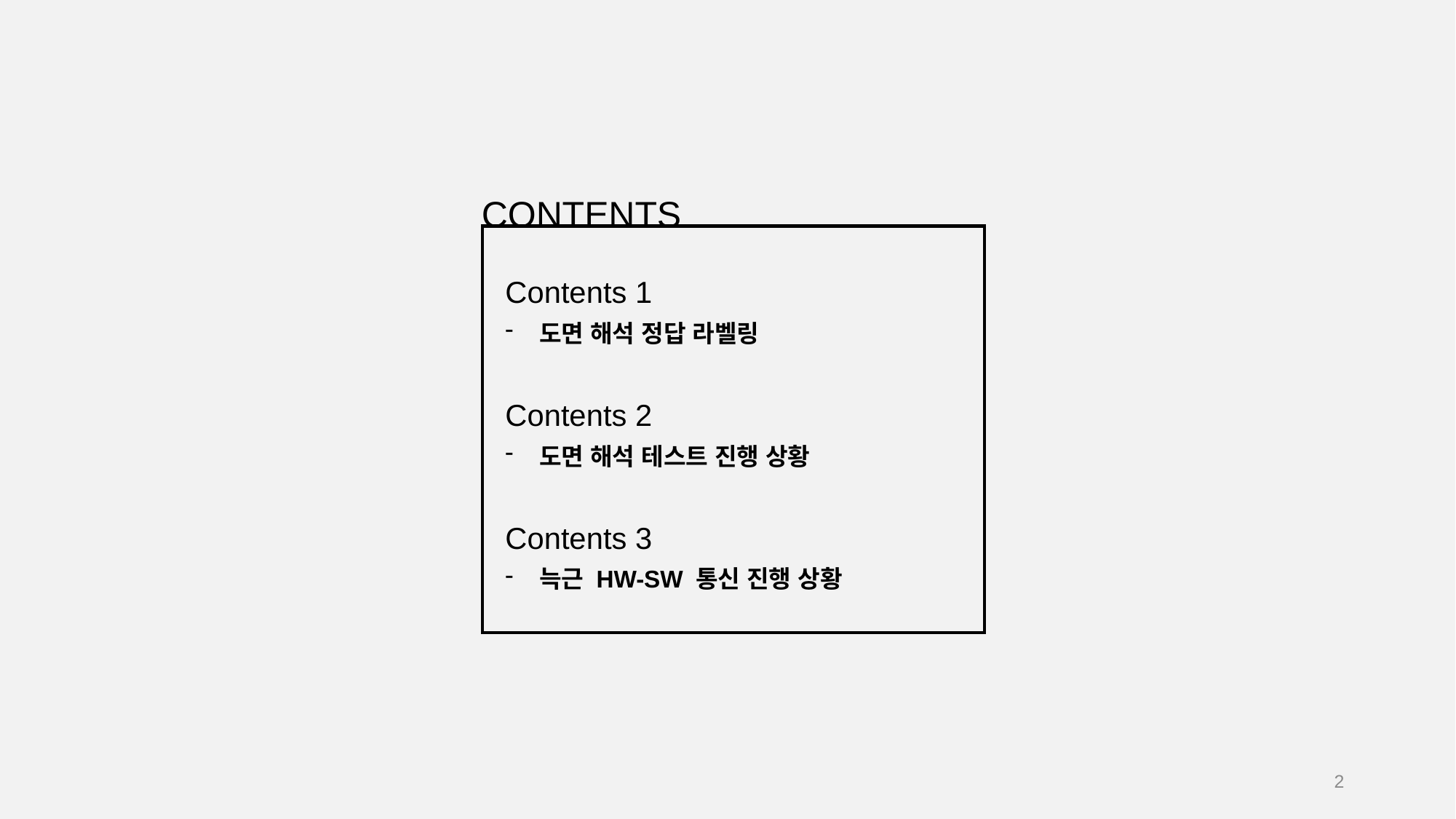

CONTENTS

Contents 1
도면 해석 정답 라벨링

Contents 2
도면 해석 테스트 진행 상황

Contents 3
늑근 HW-SW 통신 진행 상황
2